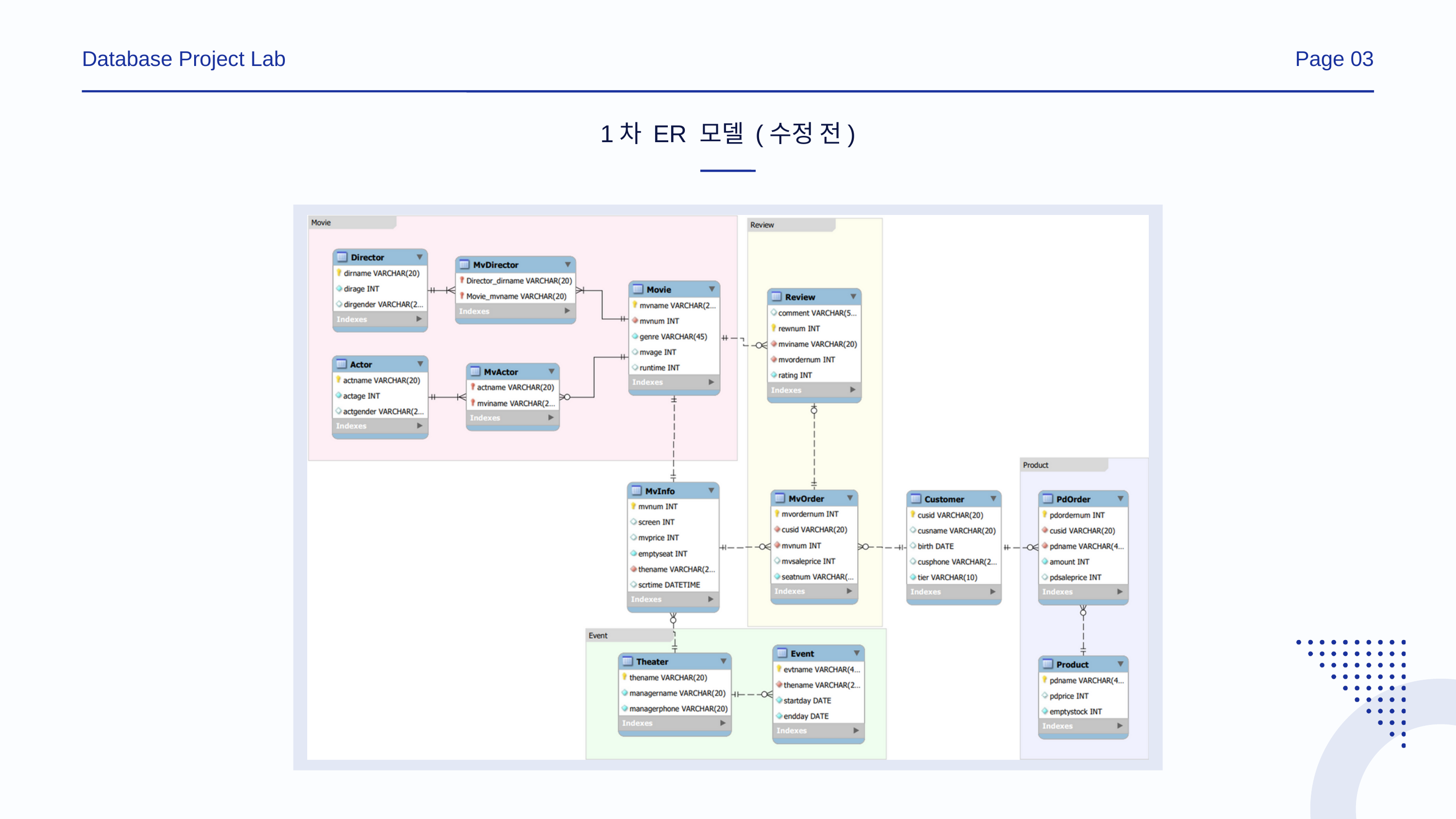

Database Project Lab
Page 03

1차 ER 모델 (수정 전)